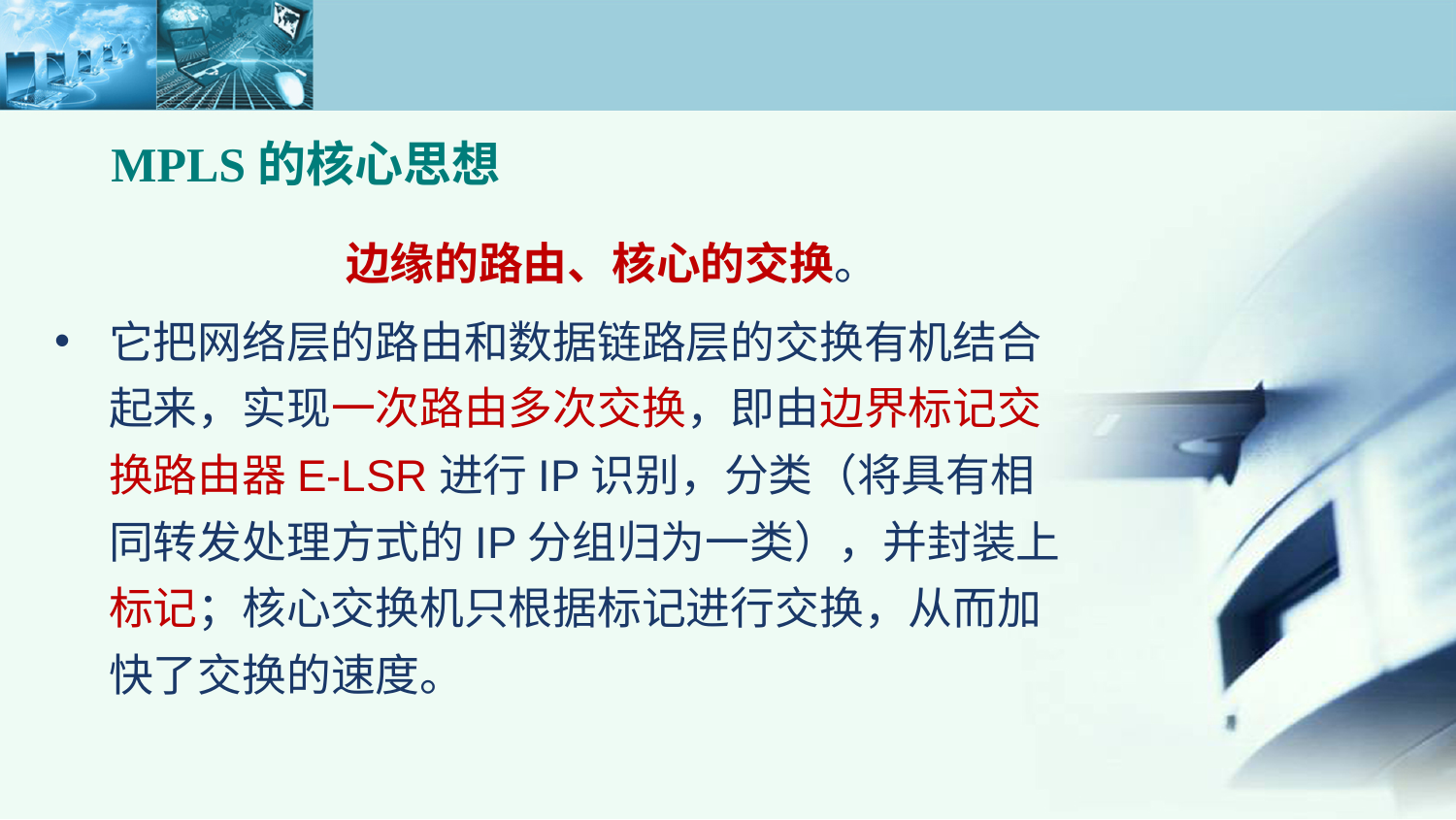

# MPLS的核心思想
		边缘的路由、核心的交换。
它把网络层的路由和数据链路层的交换有机结合起来，实现一次路由多次交换，即由边界标记交换路由器E-LSR进行IP识别，分类（将具有相同转发处理方式的IP分组归为一类），并封装上标记；核心交换机只根据标记进行交换，从而加快了交换的速度。